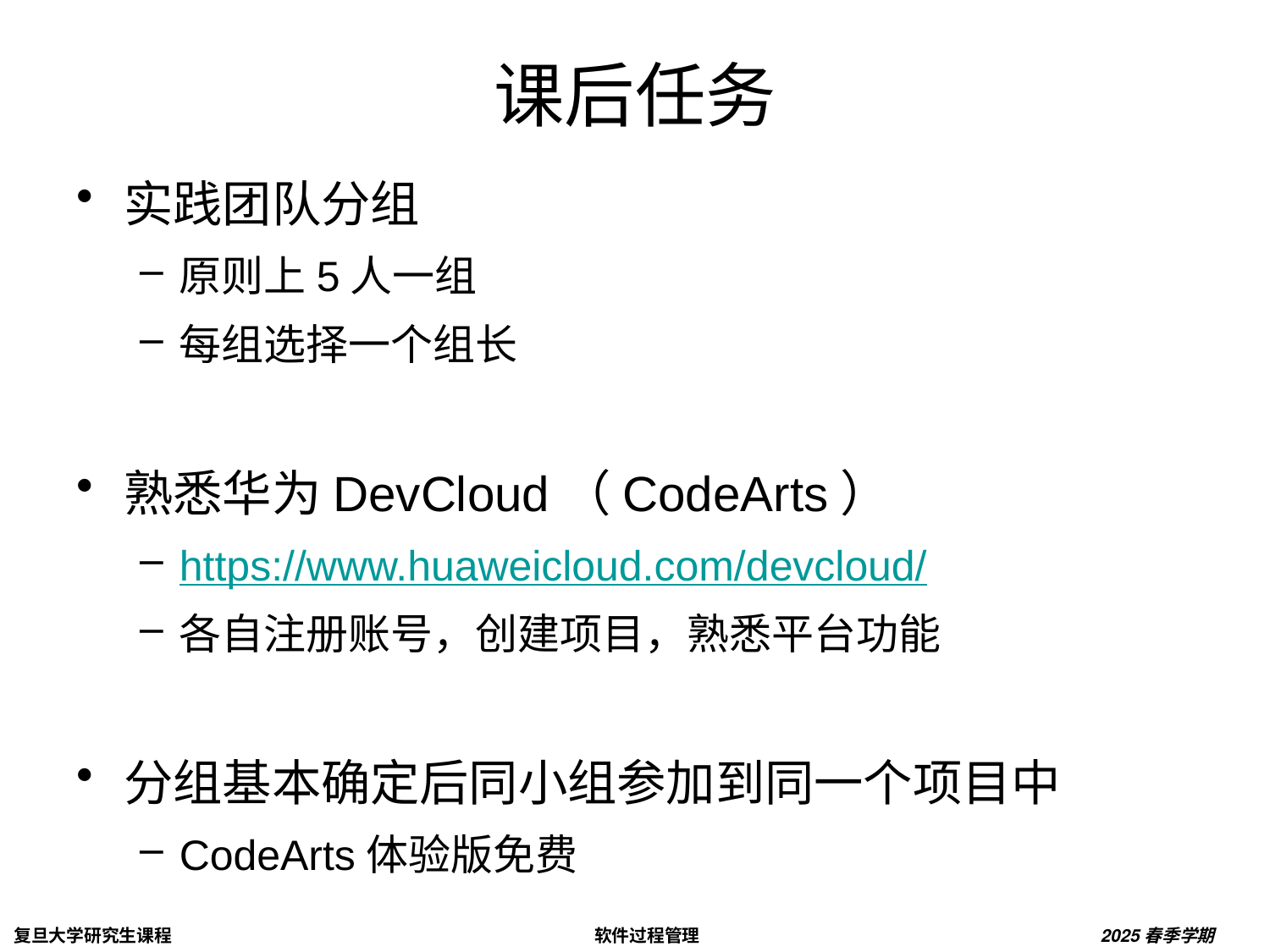

# 课后任务
实践团队分组
原则上5人一组
每组选择一个组长

熟悉华为DevCloud（CodeArts）
https://www.huaweicloud.com/devcloud/
各自注册账号，创建项目，熟悉平台功能

分组基本确定后同小组参加到同一个项目中
CodeArts体验版免费